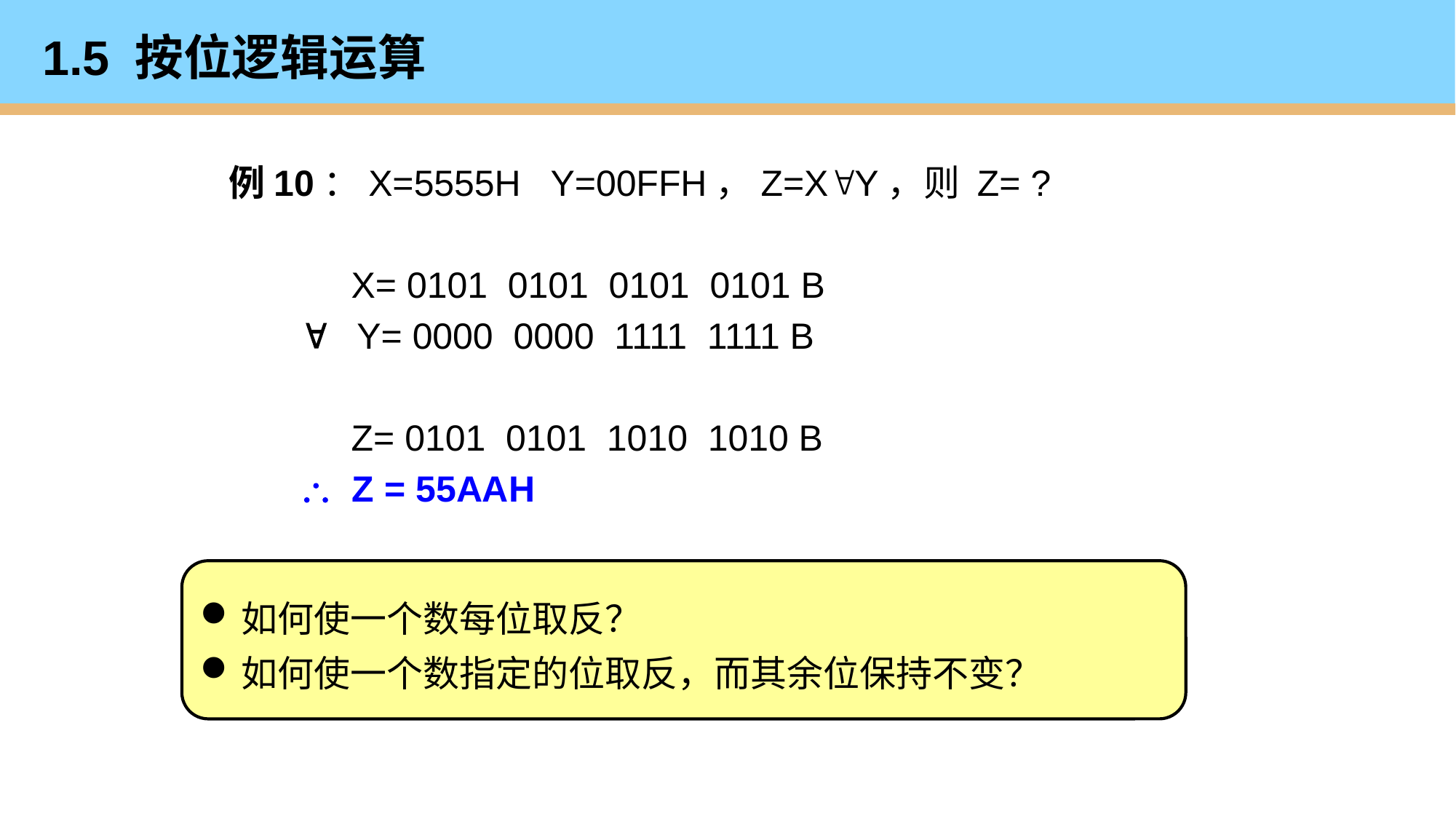

# 1.5 按位逻辑运算
例10：X=5555H   Y=00FFH，Z=X∀Y，则 Z= ?

            X= 0101  0101  0101  0101 B
       ∀   Y= 0000  0000  1111  1111 B

            Z= 0101  0101  1010  1010 B
       ∴  Z = 55AAH
如何使一个数每位取反？
如何使一个数指定的位取反，而其余位保持不变？
23